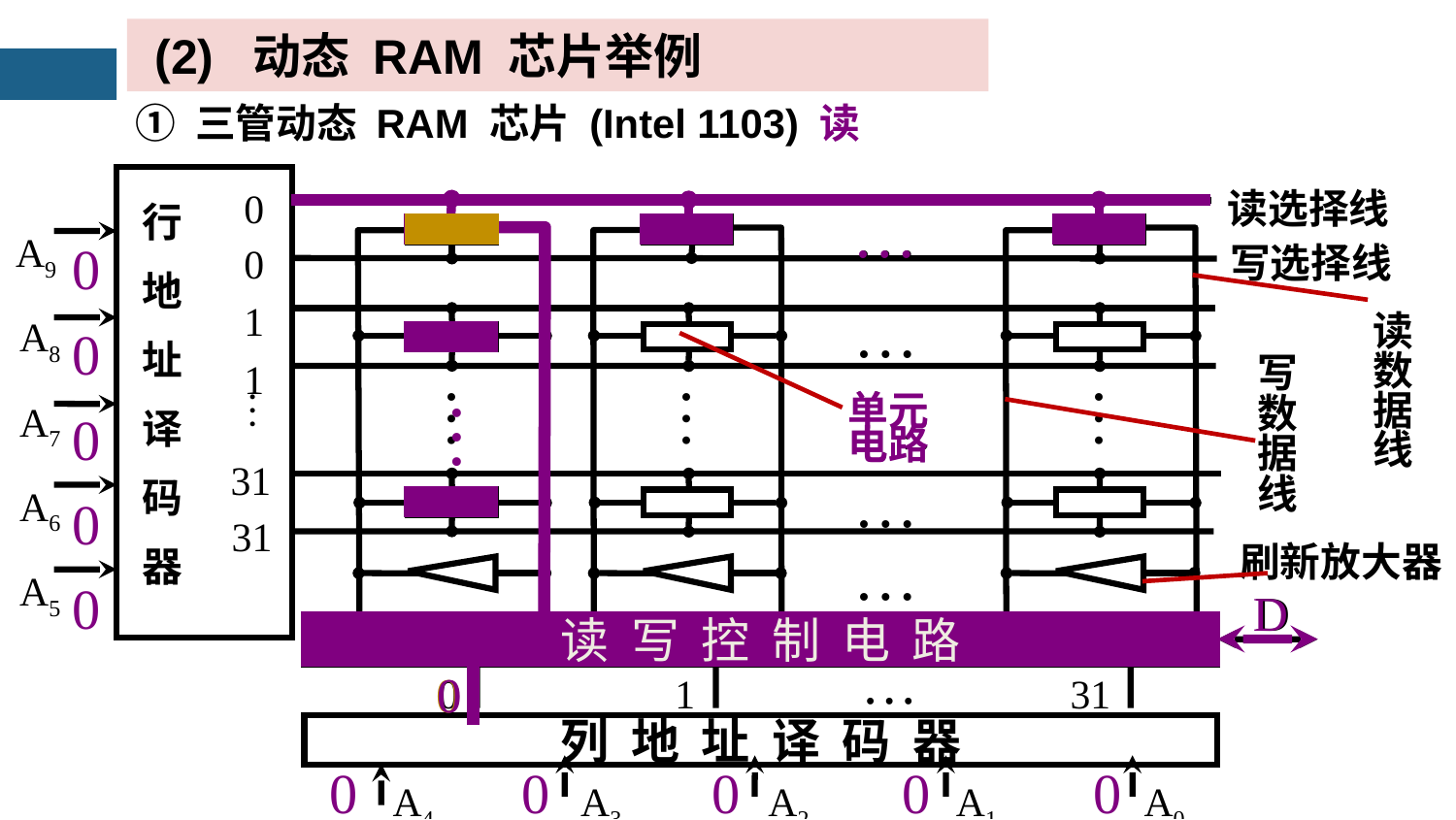

(2)  动态 RAM 芯片举例
① 三管动态 RAM 芯片 (Intel 1103) 读

读选择线
0
…
…
…
…
行
地
址
译
码
器

A9

写选择线
0

1
读
数
据
线
A8

写
数
据
线
1

…
…
…
…
A7

31

A6

31

刷新放大器

A5

D
读  写  控  制  电  路

…
0
1
31

列  地  址  译  码  器
A3

A2

A1

A0

A4

单元
电路
…

0
0
0
0
0

…

单元
电路
D

读  写  控  制  电  路
0

0

0

0
0
0
0
0